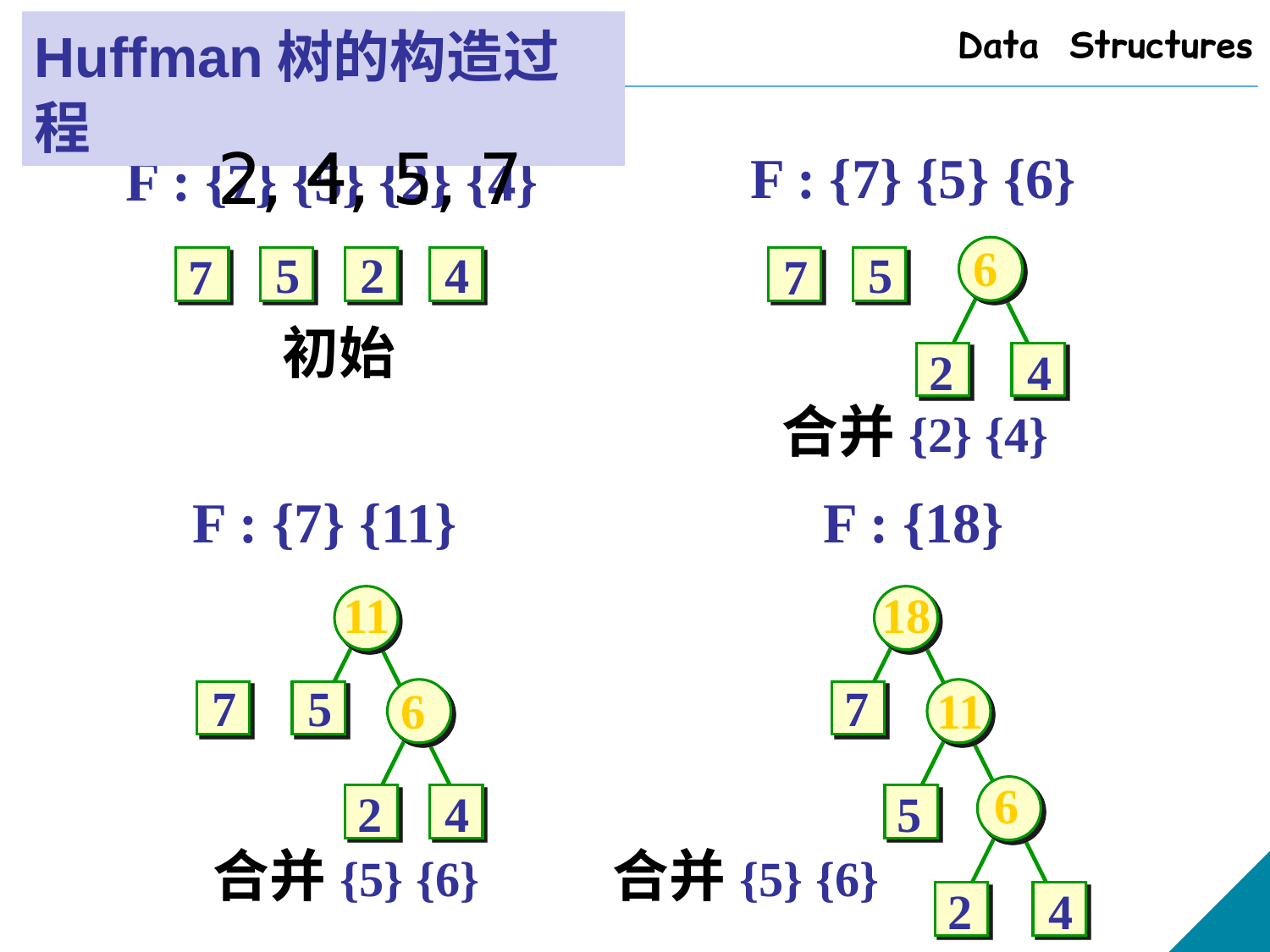

Huffman树的构造过程

2, 4, 5, 7
F : {7} {5} {6}
F : {7} {5} {2} {4}
6
5
2
4
5

7
7

初始
2
4

合并{2} {4}
F : {7} {11}
F : {18}
11
18

7
5
7
6
11

6
2
4
5

合并{5} {6}
合并{5} {6}
2
4